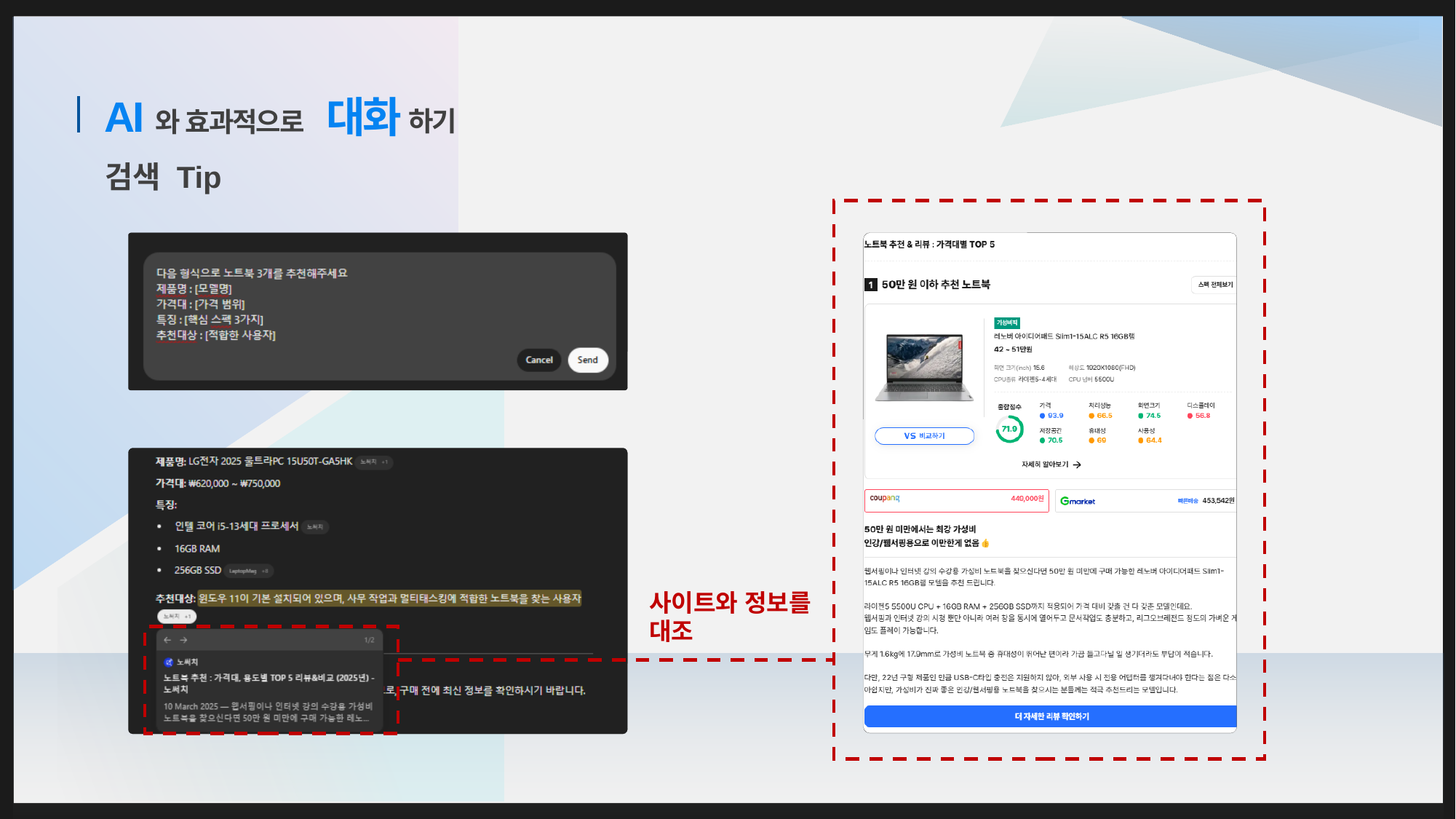

AI
대화
하기
와 효과적으로
검색 Tip

사이트와 정보를 대조